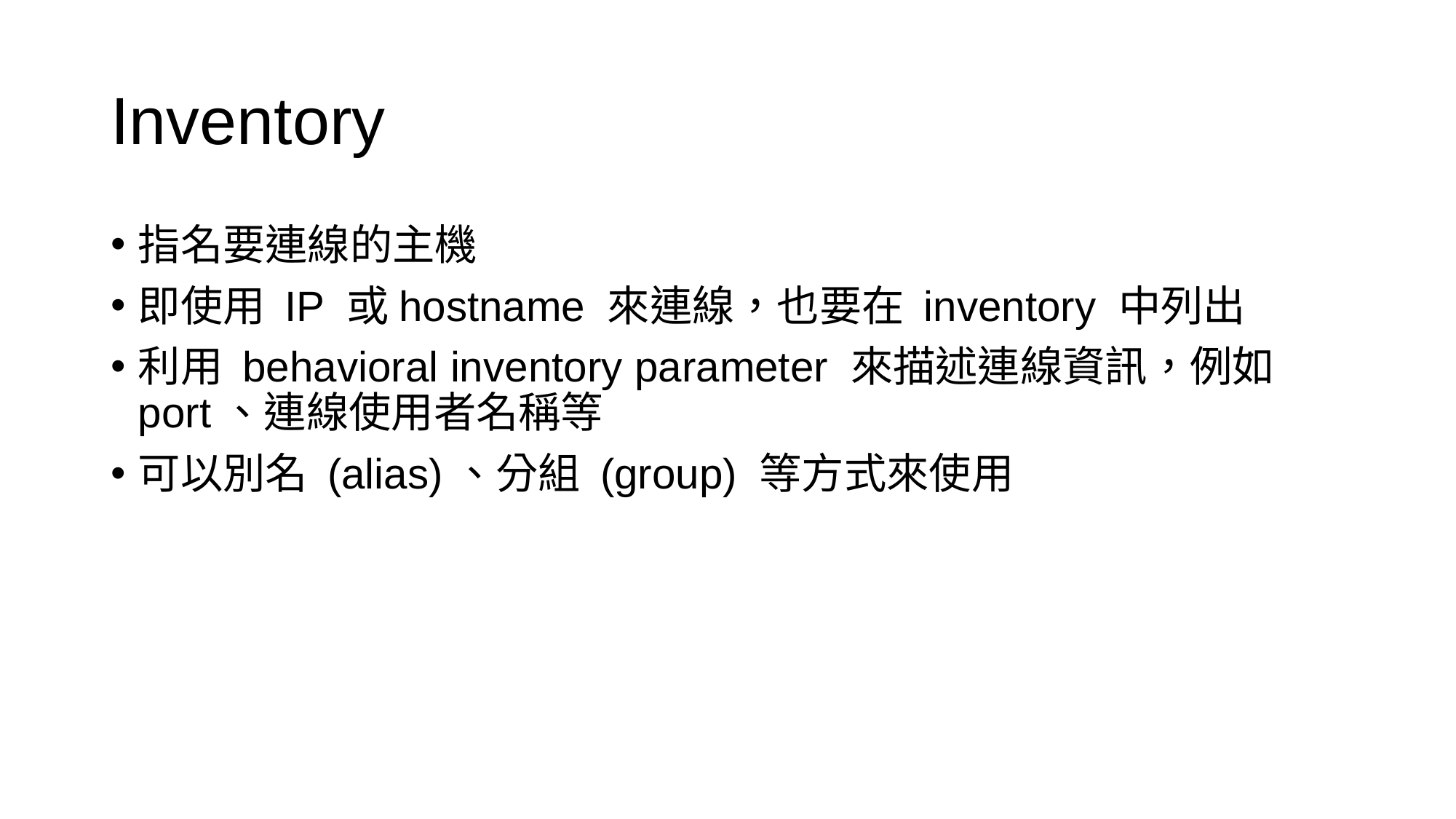

# Inventory
指名要連線的主機
即使用 IP 或hostname 來連線，也要在 inventory 中列出
利用 behavioral inventory parameter 來描述連線資訊，例如 port、連線使用者名稱等
可以別名 (alias)、分組 (group) 等方式來使用